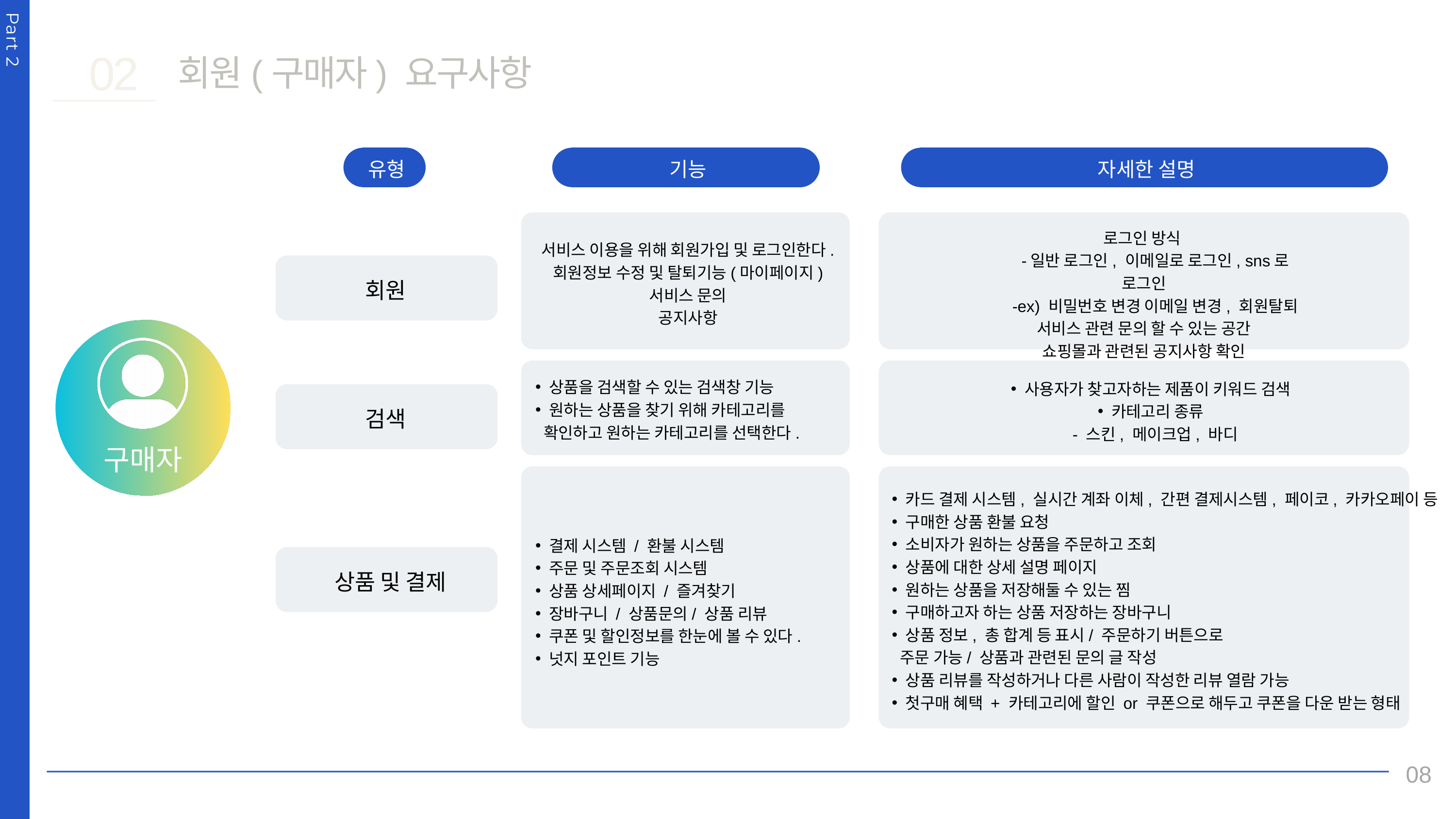

02
회원(구매자) 요구사항

Part 2
유형
기능
자세한 설명

로그인 방식
     -일반 로그인, 이메일로 로그인, sns로 로그인
     -ex) 비밀번호 변경 이메일 변경, 회원탈퇴
서비스 관련 문의 할 수 있는 공간
쇼핑몰과 관련된 공지사항 확인

서비스 이용을 위해 회원가입 및 로그인한다.
회원정보 수정 및 탈퇴기능(마이페이지)
서비스 문의
공지사항

회원

상품을 검색할 수 있는 검색창 기능
원하는 상품을 찾기 위해 카테고리를
     확인하고 원하는 카테고리를 선택한다.

사용자가 찾고자하는 제품이 키워드 검색
카테고리 종류
     - 스킨, 메이크업, 바디

검색
구매자

카드 결제 시스템, 실시간 계좌 이체, 간편 결제시스템, 페이코, 카카오페이 등
구매한 상품 환불 요청
소비자가 원하는 상품을 주문하고 조회
상품에 대한 상세 설명 페이지
원하는 상품을 저장해둘 수 있는 찜
구매하고자 하는 상품 저장하는 장바구니
상품 정보, 총 합계 등 표시/ 주문하기 버튼으로
     주문 가능/ 상품과 관련된 문의 글 작성
상품 리뷰를 작성하거나 다른 사람이 작성한 리뷰 열람 가능
첫구매 혜택 + 카테고리에 할인 or 쿠폰으로 해두고 쿠폰을 다운 받는 형태

결제 시스템 / 환불 시스템
주문 및 주문조회 시스템
상품 상세페이지 / 즐겨찾기
장바구니 / 상품문의/ 상품 리뷰
쿠폰 및 할인정보를 한눈에 볼 수 있다.
넛지 포인트 기능

상품 및 결제

08